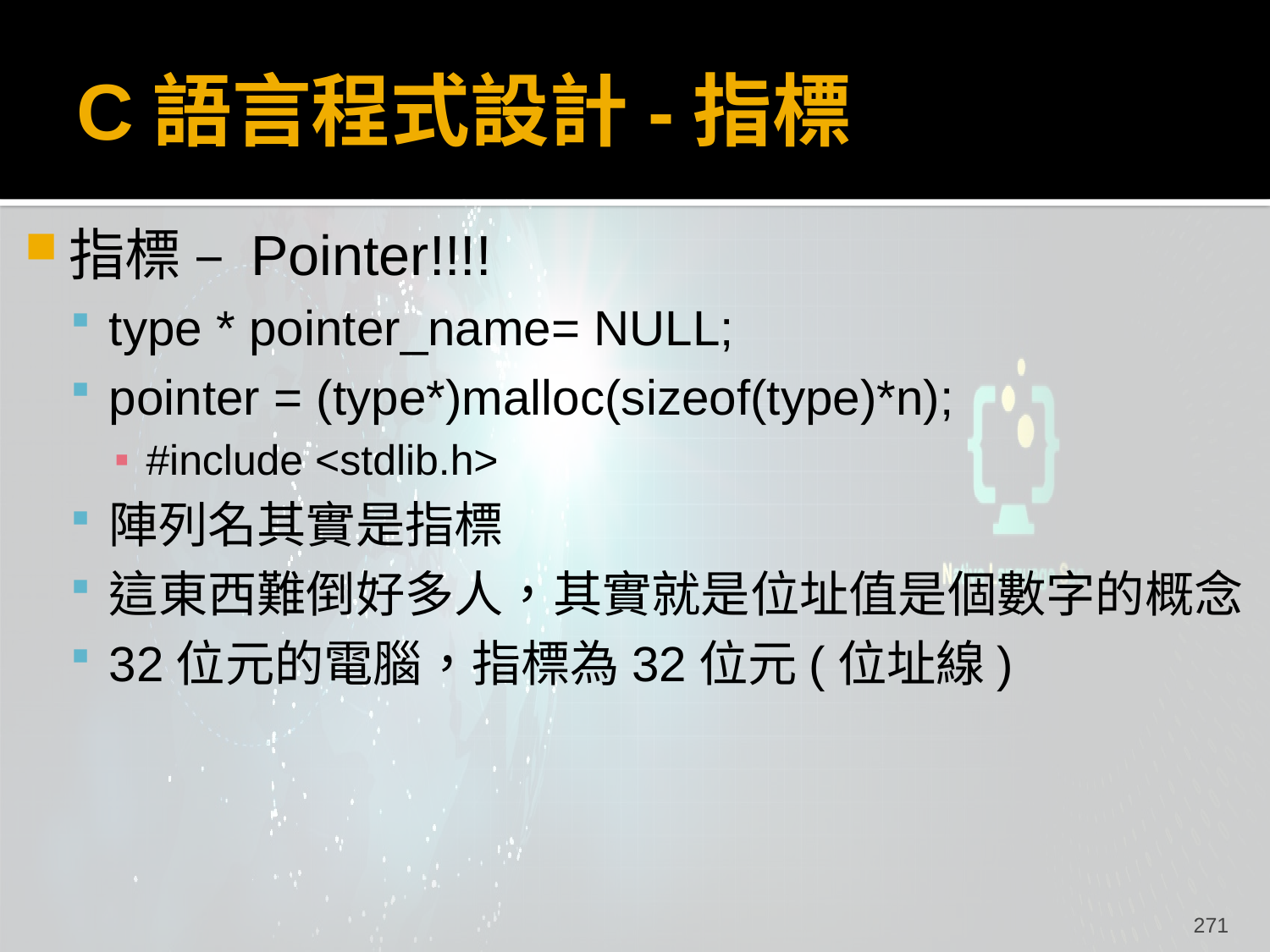

# C語言程式設計-指標
指標 – Pointer!!!!
type * pointer_name= NULL;
pointer = (type*)malloc(sizeof(type)*n);
#include <stdlib.h>
陣列名其實是指標
這東西難倒好多人，其實就是位址值是個數字的概念
32位元的電腦，指標為32位元(位址線)

271